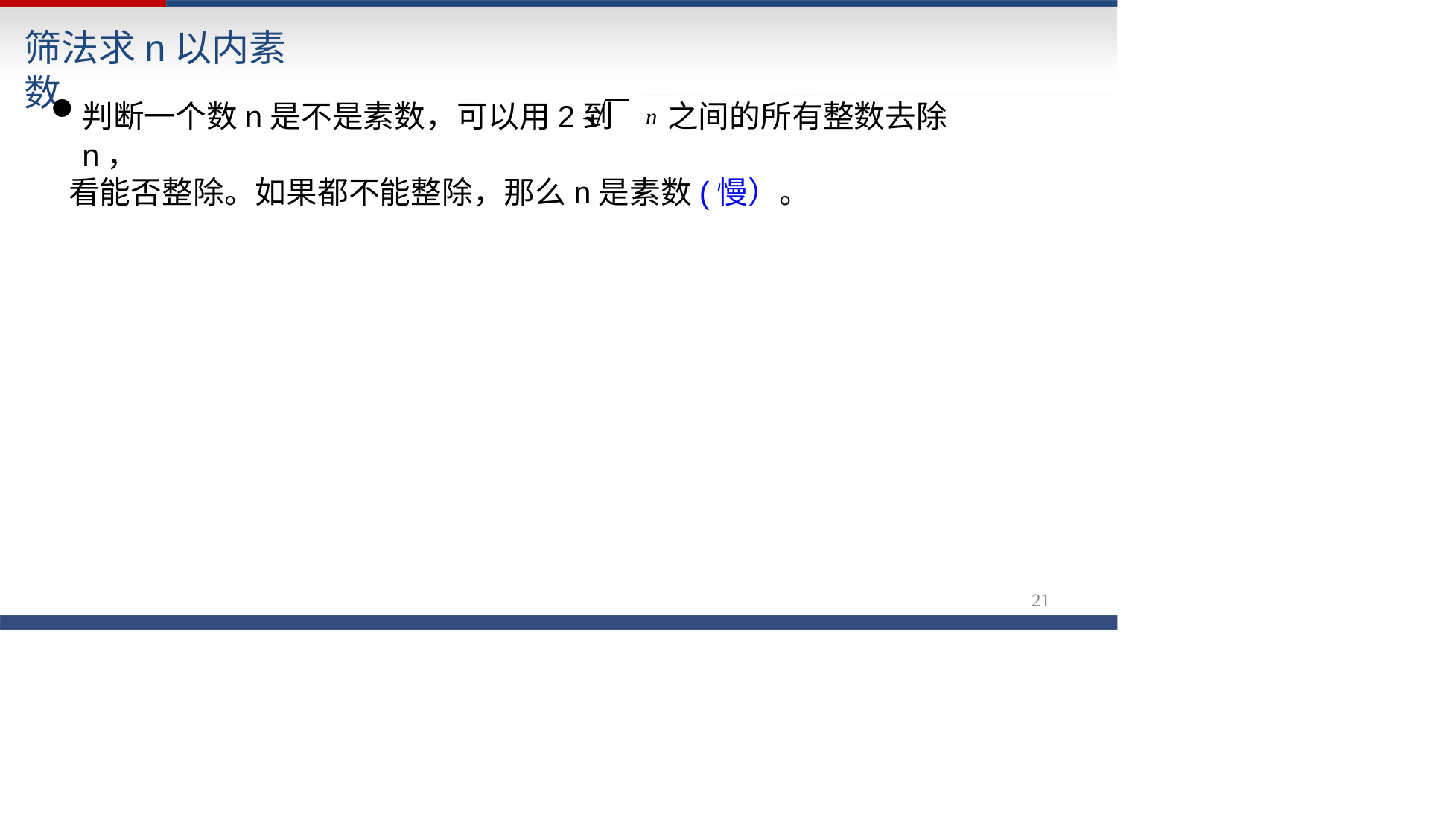

# 筛法求n以内素数
判断一个数n是不是素数，可以用2到	n之间的所有整数去除n，
看能否整除。如果都不能整除，那么n是素数(慢）。

21